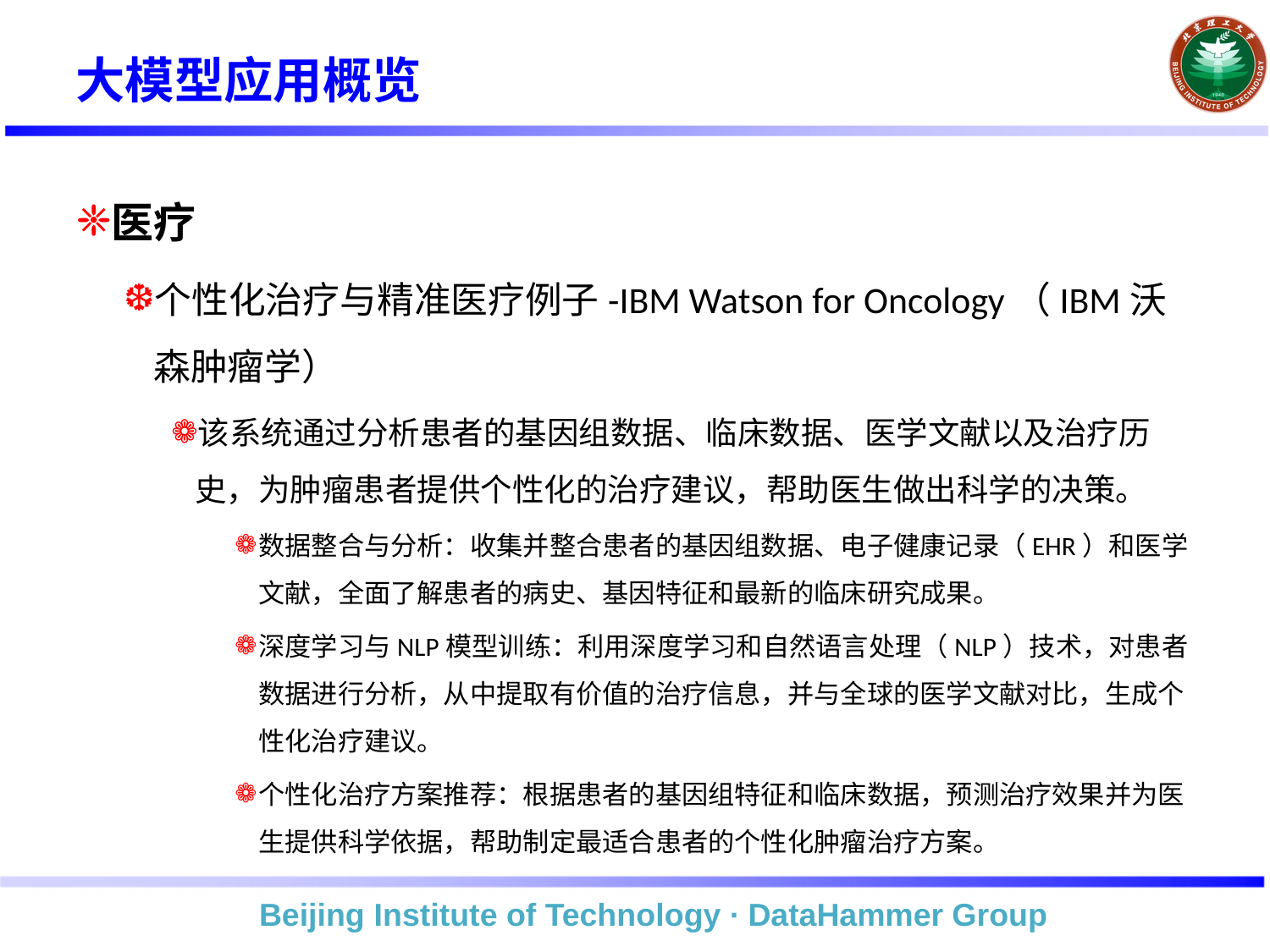

# 大模型应用概览
医疗
个性化治疗与精准医疗例子-IBM Watson for Oncology（IBM沃森肿瘤学）
该系统通过分析患者的基因组数据、临床数据、医学文献以及治疗历史，为肿瘤患者提供个性化的治疗建议，帮助医生做出科学的决策。
数据整合与分析：收集并整合患者的基因组数据、电子健康记录（EHR）和医学文献，全面了解患者的病史、基因特征和最新的临床研究成果。
深度学习与NLP模型训练：利用深度学习和自然语言处理（NLP）技术，对患者数据进行分析，从中提取有价值的治疗信息，并与全球的医学文献对比，生成个性化治疗建议。
个性化治疗方案推荐：根据患者的基因组特征和临床数据，预测治疗效果并为医生提供科学依据，帮助制定最适合患者的个性化肿瘤治疗方案。